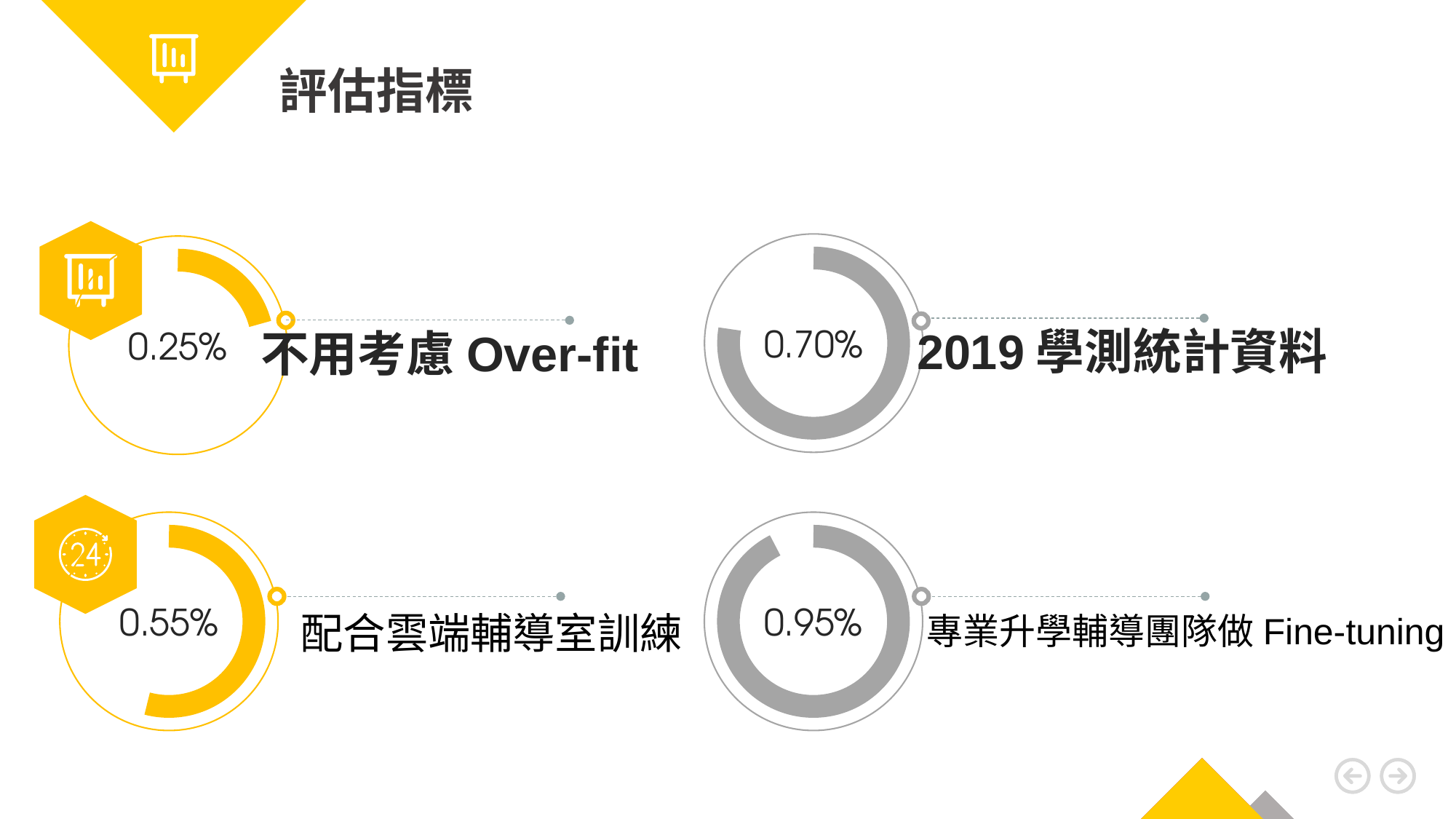

評估指標

0.70%

2019學測統計資料
0.25%

不用考慮Over-fit

0.55%

0.95%

配合雲端輔導室訓練
專業升學輔導團隊做Fine-tuning